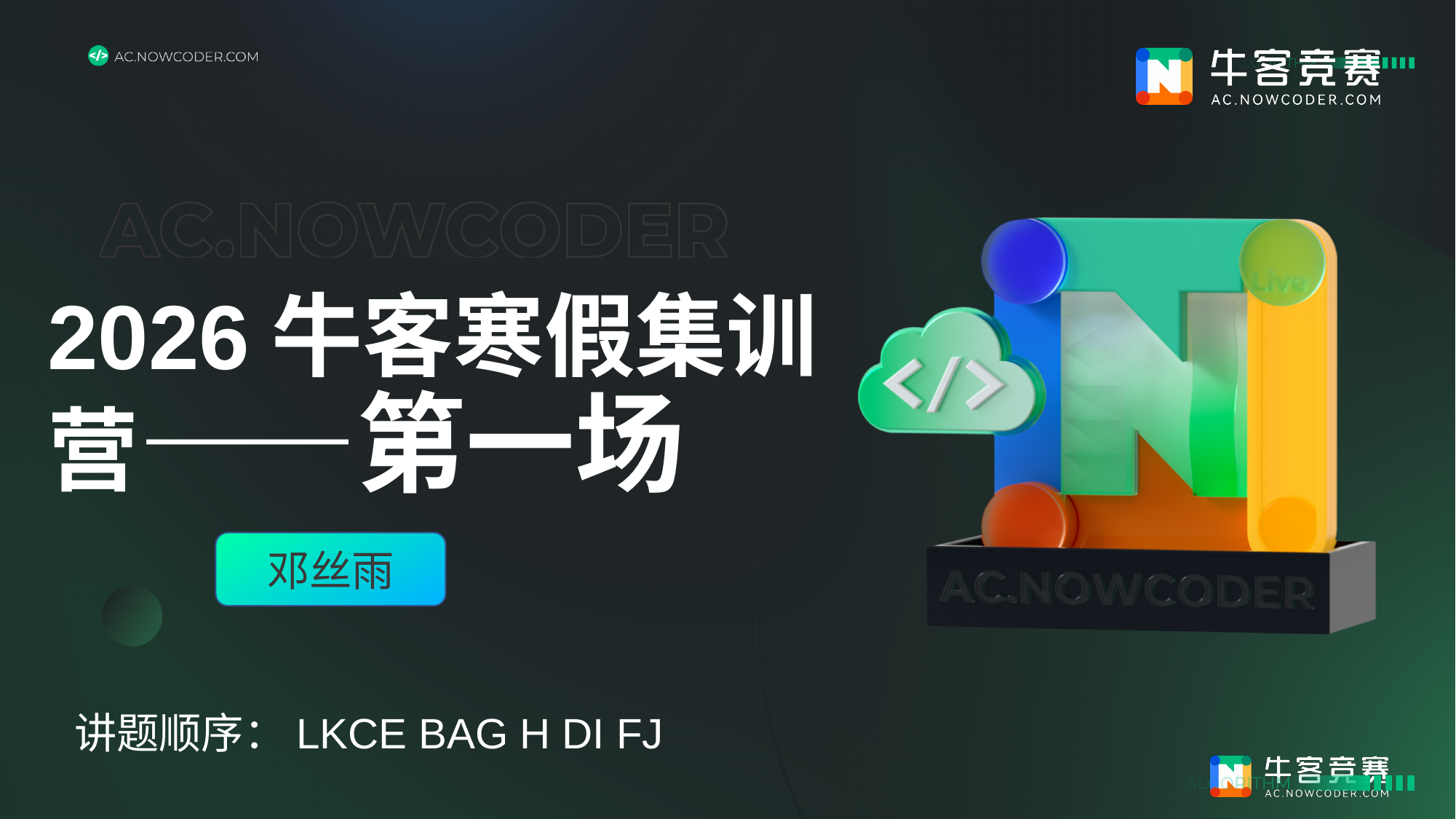

# 2026牛客寒假集训营——第一场
邓丝雨
讲题顺序：LKCE BAG H DI FJ